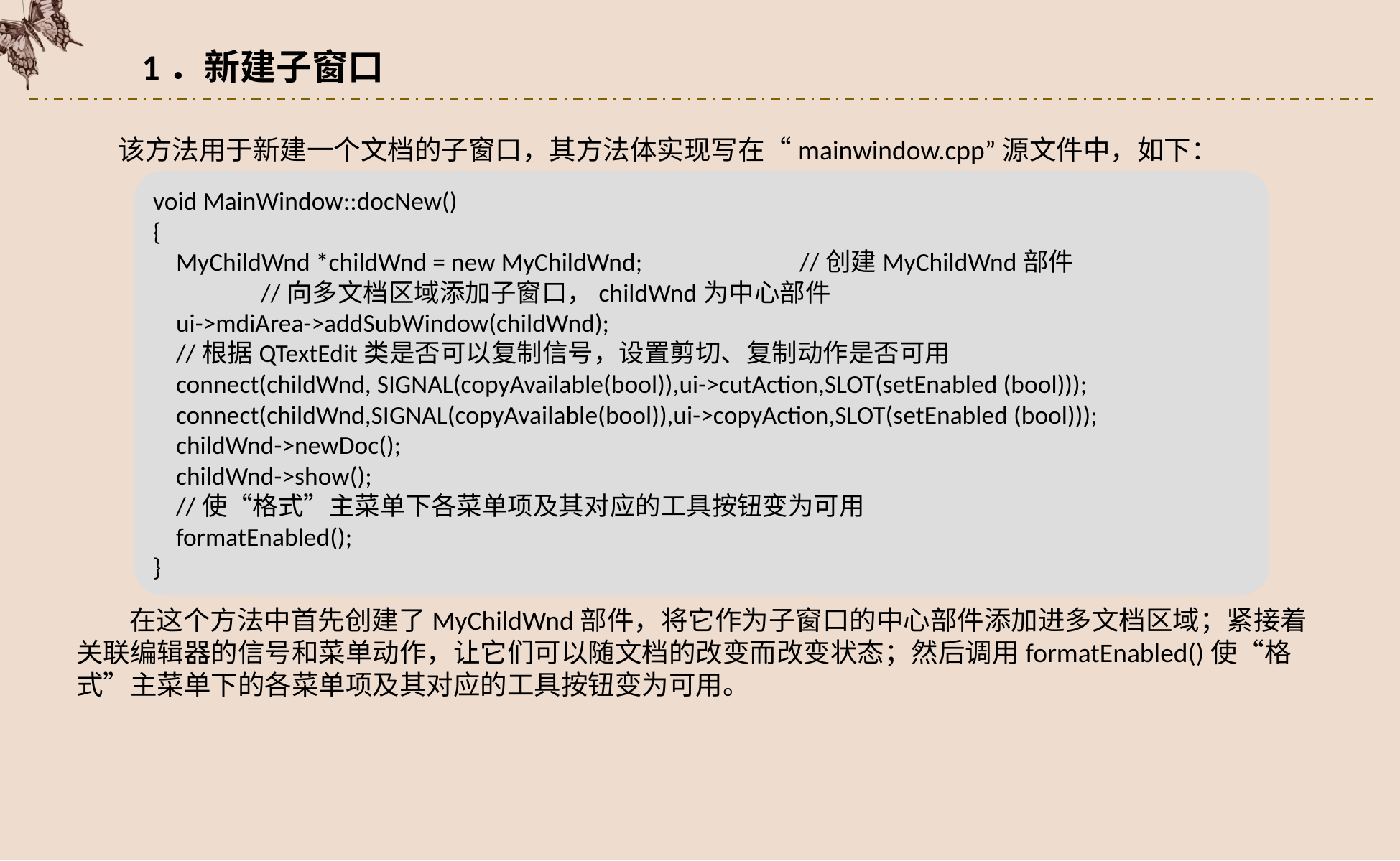

1．新建子窗口
该方法用于新建一个文档的子窗口，其方法体实现写在“mainwindow.cpp”源文件中，如下：
void MainWindow::docNew()
{
    MyChildWnd *childWnd = new MyChildWnd;		//创建MyChildWnd部件
	//向多文档区域添加子窗口，childWnd为中心部件
    ui->mdiArea->addSubWindow(childWnd);
    //根据QTextEdit类是否可以复制信号，设置剪切、复制动作是否可用
    connect(childWnd, SIGNAL(copyAvailable(bool)),ui->cutAction,SLOT(setEnabled (bool)));
    connect(childWnd,SIGNAL(copyAvailable(bool)),ui->copyAction,SLOT(setEnabled (bool)));
    childWnd->newDoc();
    childWnd->show();
    //使“格式”主菜单下各菜单项及其对应的工具按钮变为可用
    formatEnabled();
}
在这个方法中首先创建了MyChildWnd部件，将它作为子窗口的中心部件添加进多文档区域；紧接着关联编辑器的信号和菜单动作，让它们可以随文档的改变而改变状态；然后调用formatEnabled()使“格式”主菜单下的各菜单项及其对应的工具按钮变为可用。